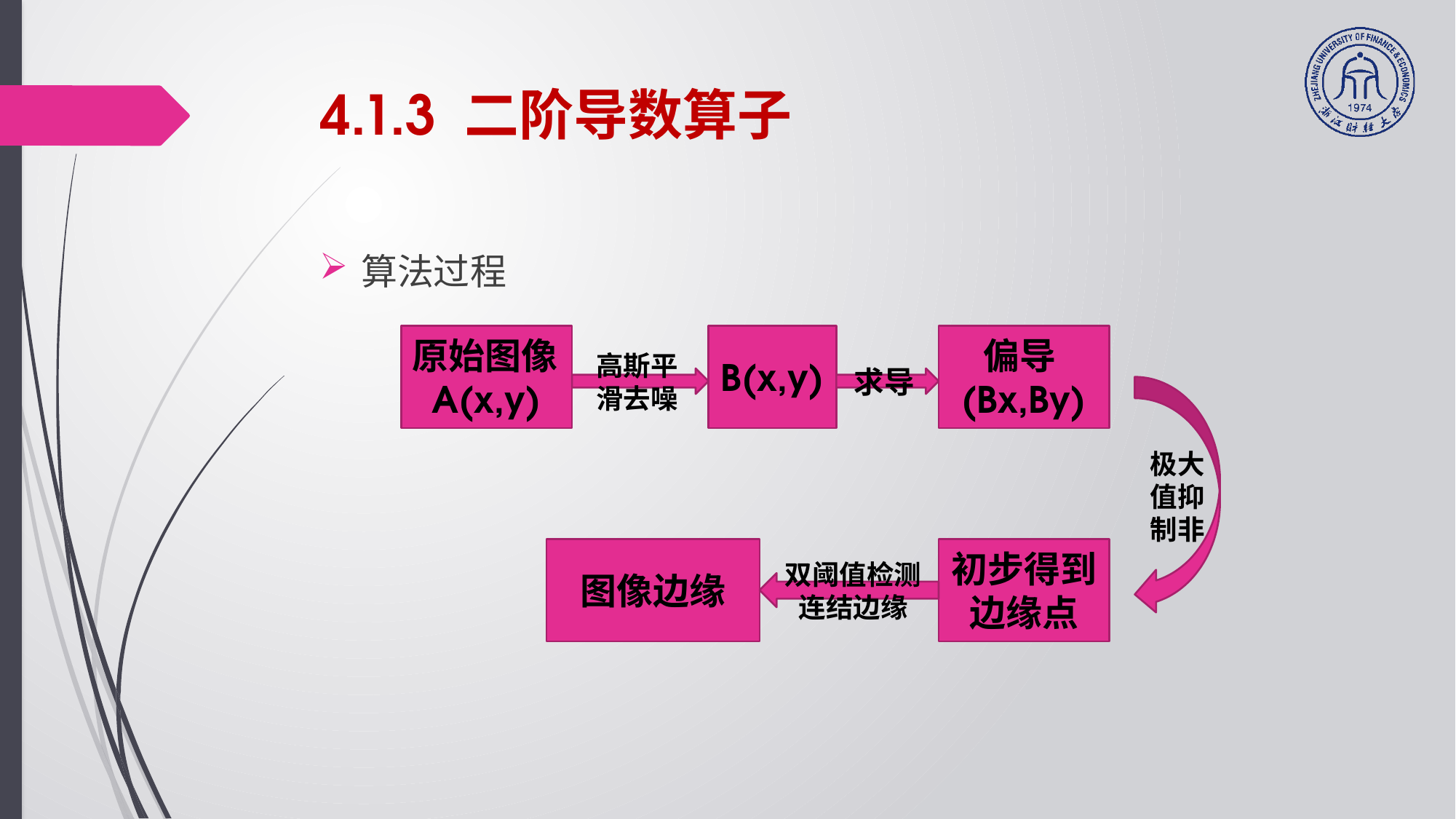

# 4.1.3 二阶导数算子
算法过程

原始图像A(x,y)
B(x,y)
偏导(Bx,By)
高斯平滑去噪
求导
极大值抑制非
图像边缘
初步得到边缘点
双阈值检测连结边缘